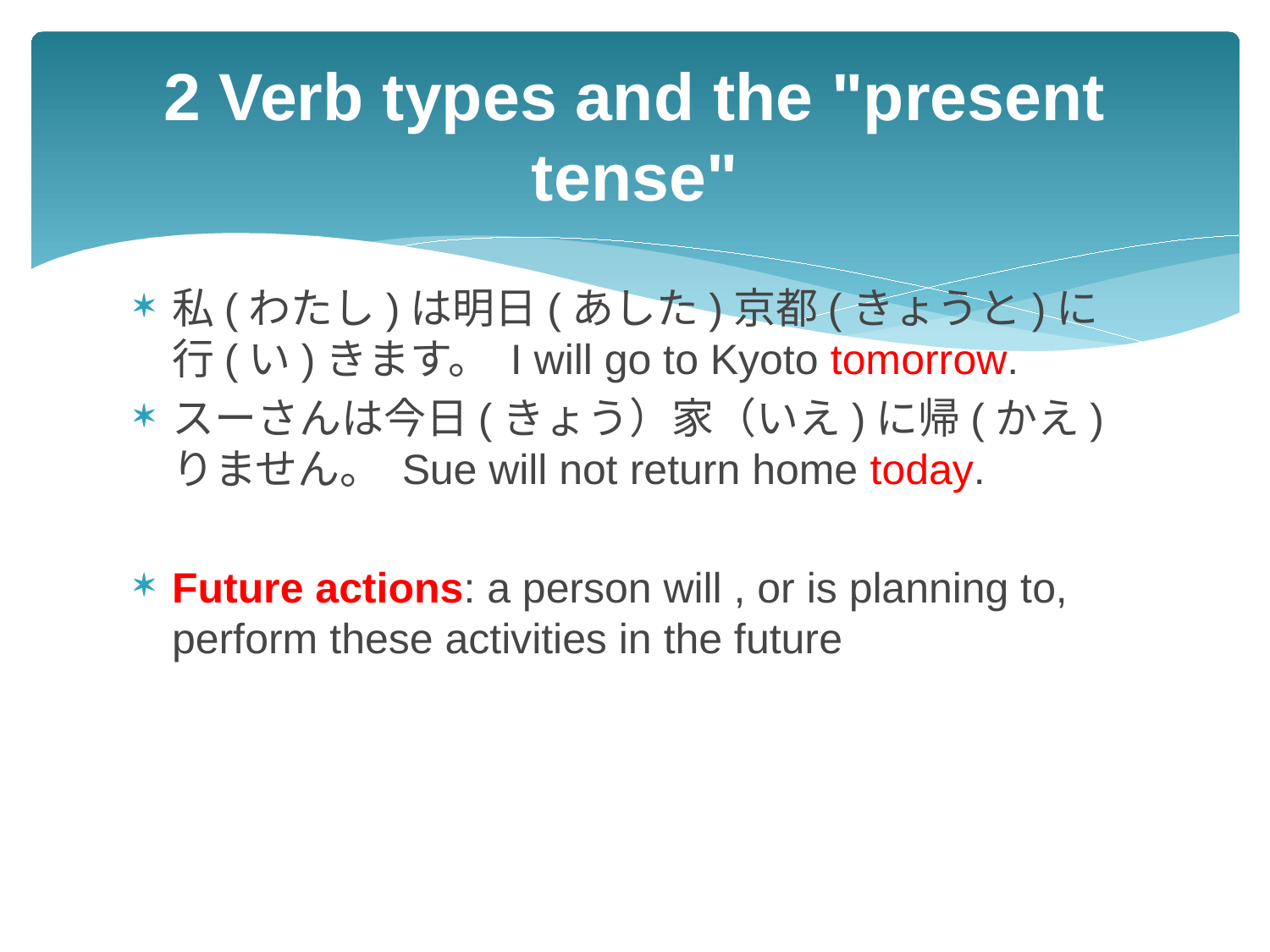

# 2 Verb types and the "present tense"
私(わたし)は明日(あした)京都(きょうと)に行(い)きます。 I will go to Kyoto tomorrow.
スーさんは今日(きょう）家（いえ)に帰(かえ)りません。 Sue will not return home today.

Future actions: a person will , or is planning to, perform these activities in the future